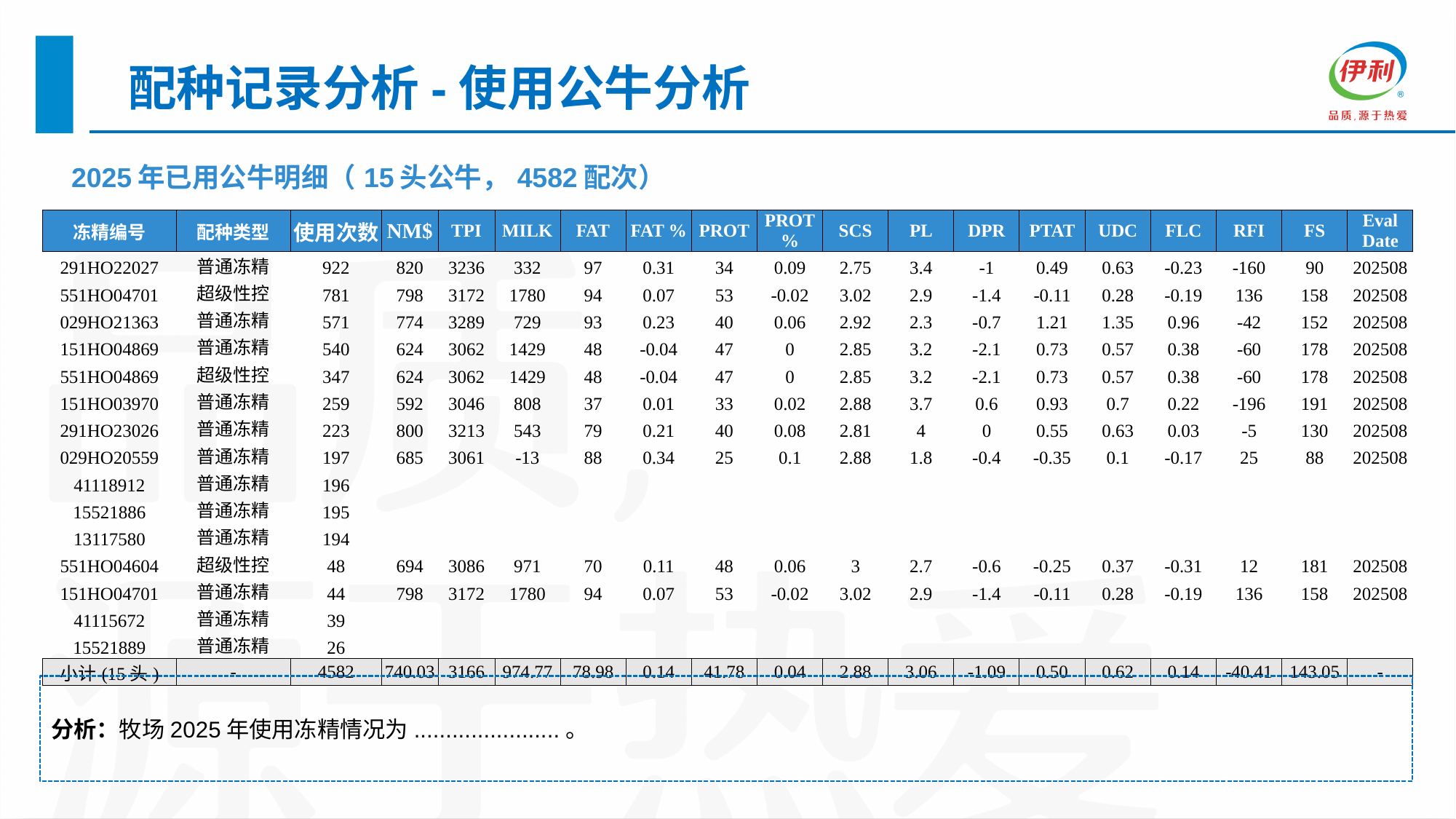

配种记录分析-使用公牛分析
| 2025年已用公牛明细（15头公牛，4582配次） |
| --- |
| 冻精编号 | 配种类型 | 使用次数 | NM$ | TPI | MILK | FAT | FAT % | PROT | PROT% | SCS | PL | DPR | PTAT | UDC | FLC | RFI | FS | Eval Date |
| --- | --- | --- | --- | --- | --- | --- | --- | --- | --- | --- | --- | --- | --- | --- | --- | --- | --- | --- |
| 291HO22027 | 普通冻精 | 922 | 820 | 3236 | 332 | 97 | 0.31 | 34 | 0.09 | 2.75 | 3.4 | -1 | 0.49 | 0.63 | -0.23 | -160 | 90 | 202508 |
| 551HO04701 | 超级性控 | 781 | 798 | 3172 | 1780 | 94 | 0.07 | 53 | -0.02 | 3.02 | 2.9 | -1.4 | -0.11 | 0.28 | -0.19 | 136 | 158 | 202508 |
| 029HO21363 | 普通冻精 | 571 | 774 | 3289 | 729 | 93 | 0.23 | 40 | 0.06 | 2.92 | 2.3 | -0.7 | 1.21 | 1.35 | 0.96 | -42 | 152 | 202508 |
| 151HO04869 | 普通冻精 | 540 | 624 | 3062 | 1429 | 48 | -0.04 | 47 | 0 | 2.85 | 3.2 | -2.1 | 0.73 | 0.57 | 0.38 | -60 | 178 | 202508 |
| 551HO04869 | 超级性控 | 347 | 624 | 3062 | 1429 | 48 | -0.04 | 47 | 0 | 2.85 | 3.2 | -2.1 | 0.73 | 0.57 | 0.38 | -60 | 178 | 202508 |
| 151HO03970 | 普通冻精 | 259 | 592 | 3046 | 808 | 37 | 0.01 | 33 | 0.02 | 2.88 | 3.7 | 0.6 | 0.93 | 0.7 | 0.22 | -196 | 191 | 202508 |
| 291HO23026 | 普通冻精 | 223 | 800 | 3213 | 543 | 79 | 0.21 | 40 | 0.08 | 2.81 | 4 | 0 | 0.55 | 0.63 | 0.03 | -5 | 130 | 202508 |
| 029HO20559 | 普通冻精 | 197 | 685 | 3061 | -13 | 88 | 0.34 | 25 | 0.1 | 2.88 | 1.8 | -0.4 | -0.35 | 0.1 | -0.17 | 25 | 88 | 202508 |
| 41118912 | 普通冻精 | 196 |  |  |  |  |  |  |  |  |  |  |  |  |  |  |  |  |
| 15521886 | 普通冻精 | 195 |  |  |  |  |  |  |  |  |  |  |  |  |  |  |  |  |
| 13117580 | 普通冻精 | 194 |  |  |  |  |  |  |  |  |  |  |  |  |  |  |  |  |
| 551HO04604 | 超级性控 | 48 | 694 | 3086 | 971 | 70 | 0.11 | 48 | 0.06 | 3 | 2.7 | -0.6 | -0.25 | 0.37 | -0.31 | 12 | 181 | 202508 |
| 151HO04701 | 普通冻精 | 44 | 798 | 3172 | 1780 | 94 | 0.07 | 53 | -0.02 | 3.02 | 2.9 | -1.4 | -0.11 | 0.28 | -0.19 | 136 | 158 | 202508 |
| 41115672 | 普通冻精 | 39 |  |  |  |  |  |  |  |  |  |  |  |  |  |  |  |  |
| 15521889 | 普通冻精 | 26 |  |  |  |  |  |  |  |  |  |  |  |  |  |  |  |  |
| 小计(15头) | - | 4582 | 740.03 | 3166 | 974.77 | 78.98 | 0.14 | 41.78 | 0.04 | 2.88 | 3.06 | -1.09 | 0.50 | 0.62 | 0.14 | -40.41 | 143.05 | - |
分析：牧场2025年使用冻精情况为.......................。